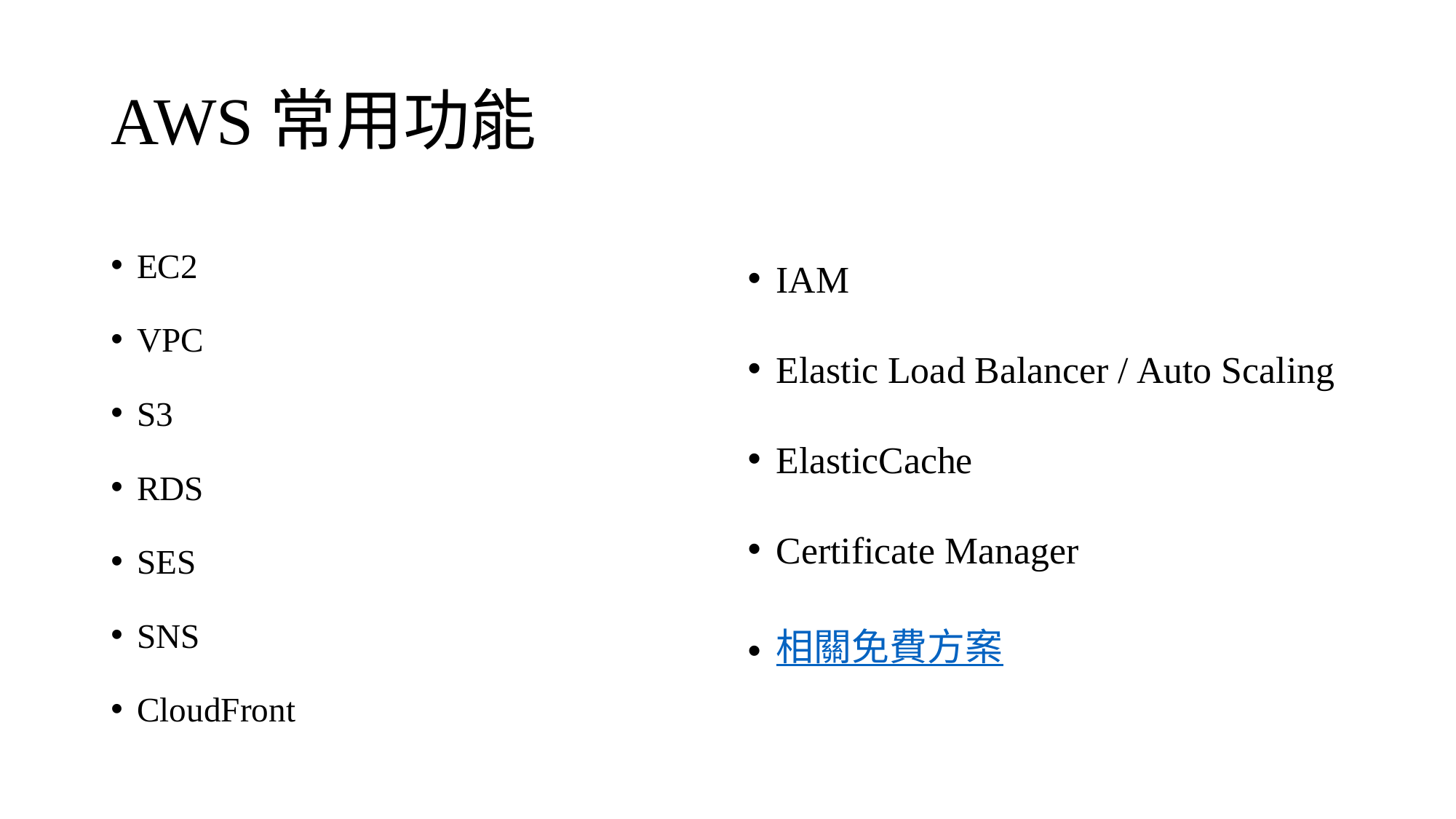

# AWS常用功能
EC2
VPC
S3
RDS
SES
SNS
CloudFront
IAM
Elastic Load Balancer / Auto Scaling
ElasticCache
Certificate Manager
相關免費方案